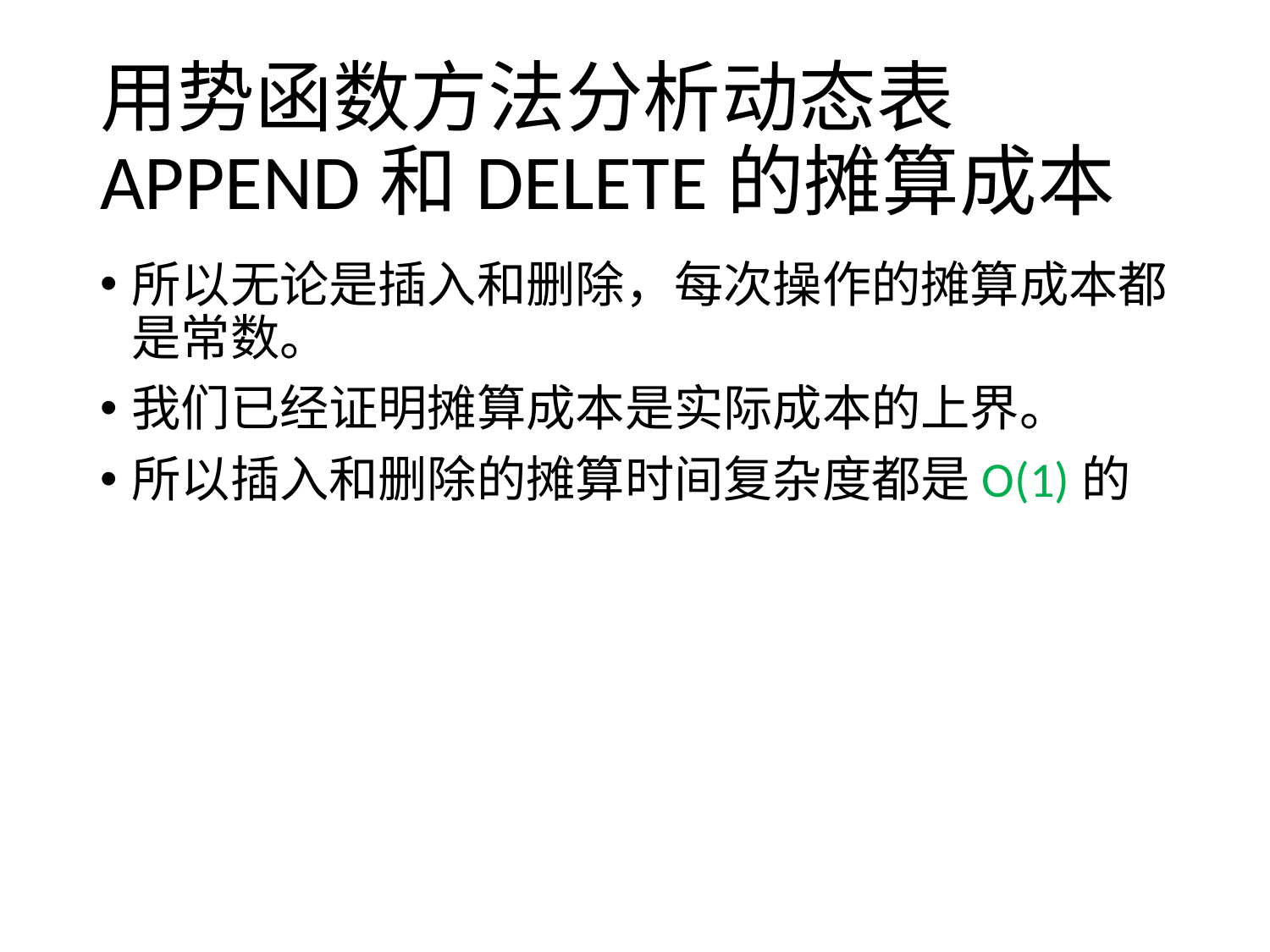

# 用势函数方法分析动态表APPEND和DELETE的摊算成本
所以无论是插入和删除，每次操作的摊算成本都是常数。
我们已经证明摊算成本是实际成本的上界。
所以插入和删除的摊算时间复杂度都是O(1)的